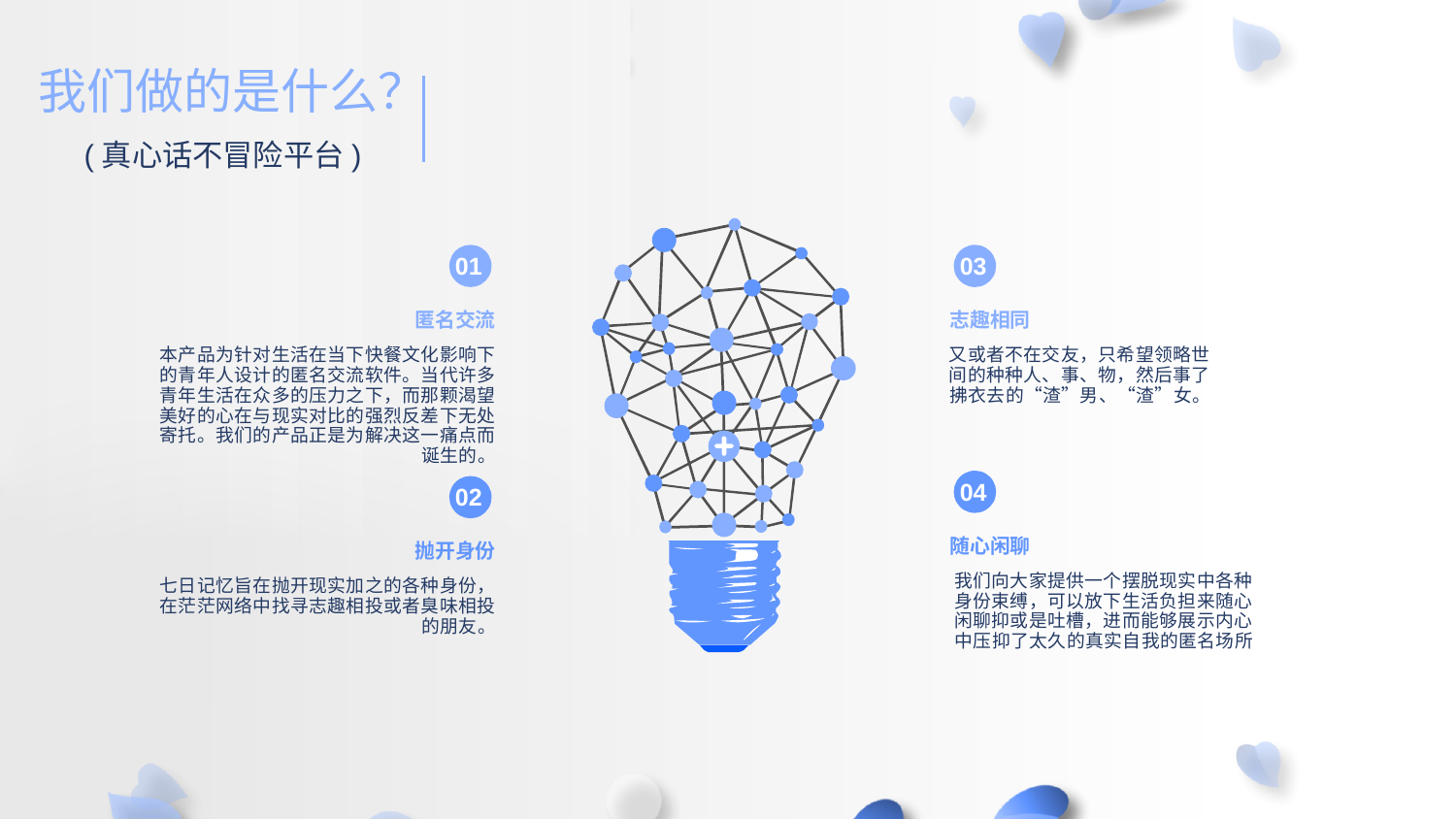

我们做的是什么？
(真心话不冒险平台)

01
03
匿名交流
志趣相同
本产品为针对生活在当下快餐文化影响下的青年人设计的匿名交流软件。当代许多青年生活在众多的压力之下，而那颗渴望美好的心在与现实对比的强烈反差下无处寄托。我们的产品正是为解决这一痛点而诞生的。
又或者不在交友，只希望领略世间的种种人、事、物，然后事了拂衣去的“渣”男、“渣”女。

04

02
随心闲聊
抛开身份

我们向大家提供一个摆脱现实中各种身份束缚，可以放下生活负担来随心闲聊抑或是吐槽，进而能够展示内心中压抑了太久的真实自我的匿名场所
七日记忆旨在抛开现实加之的各种身份，在茫茫网络中找寻志趣相投或者臭味相投的朋友。